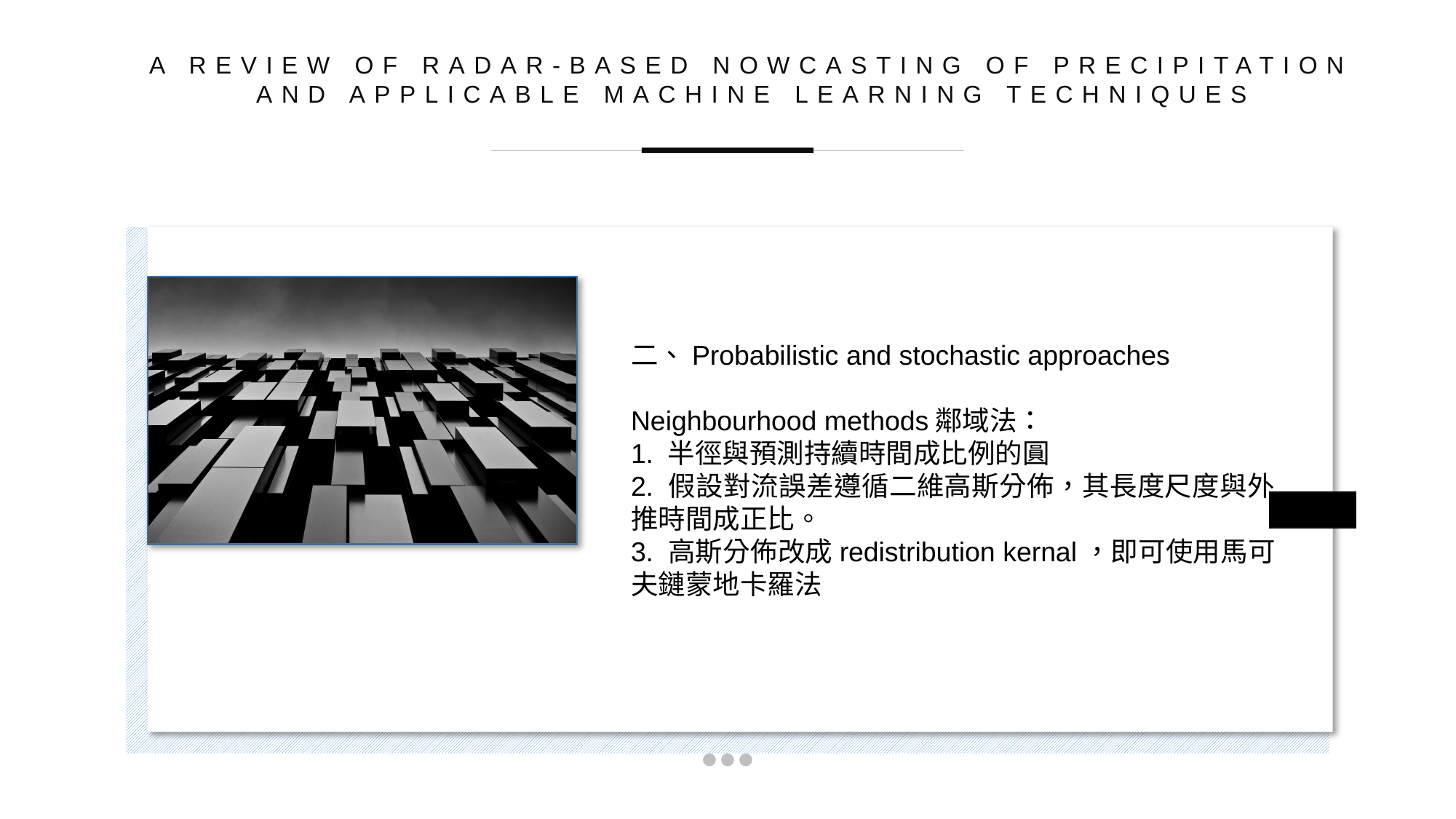

A REVIEW OF RADAR-BASED NOWCASTING OF PRECIPITATION AND APPLICABLE MACHINE LEARNING TECHNIQUES

二、Probabilistic and stochastic approaches

Neighbourhood methods鄰域法：
1. 半徑與預測持續時間成比例的圓
2. 假設對流誤差遵循二維高斯分佈，其長度尺度與外推時間成正比。
3. 高斯分佈改成redistribution kernal，即可使用馬可夫鏈蒙地卡羅法